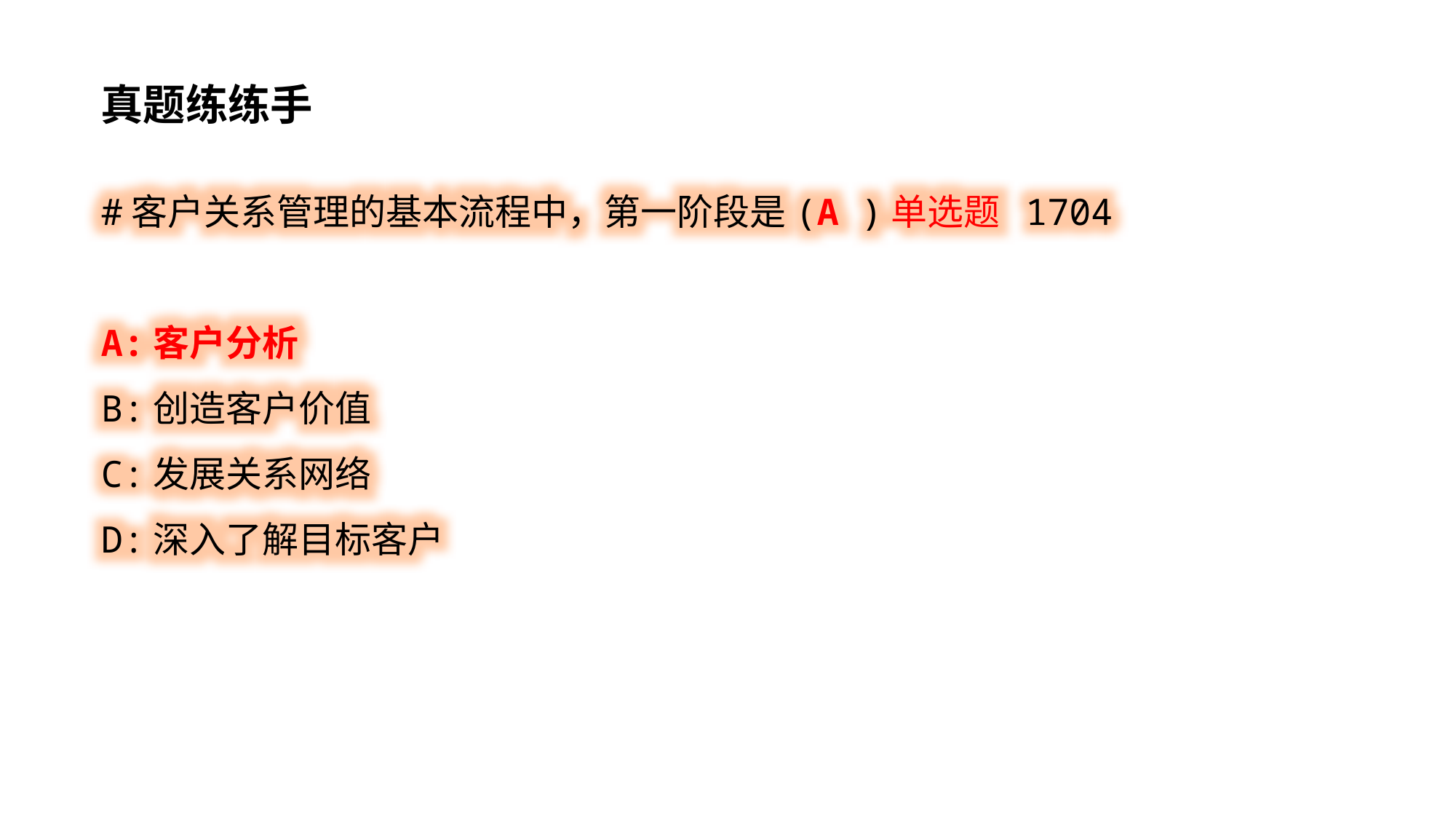

真题练练手
#客户关系管理的基本流程中，第一阶段是(A )单选题  1704

A:客户分析
B:创造客户价值
C:发展关系网络
D:深入了解目标客户